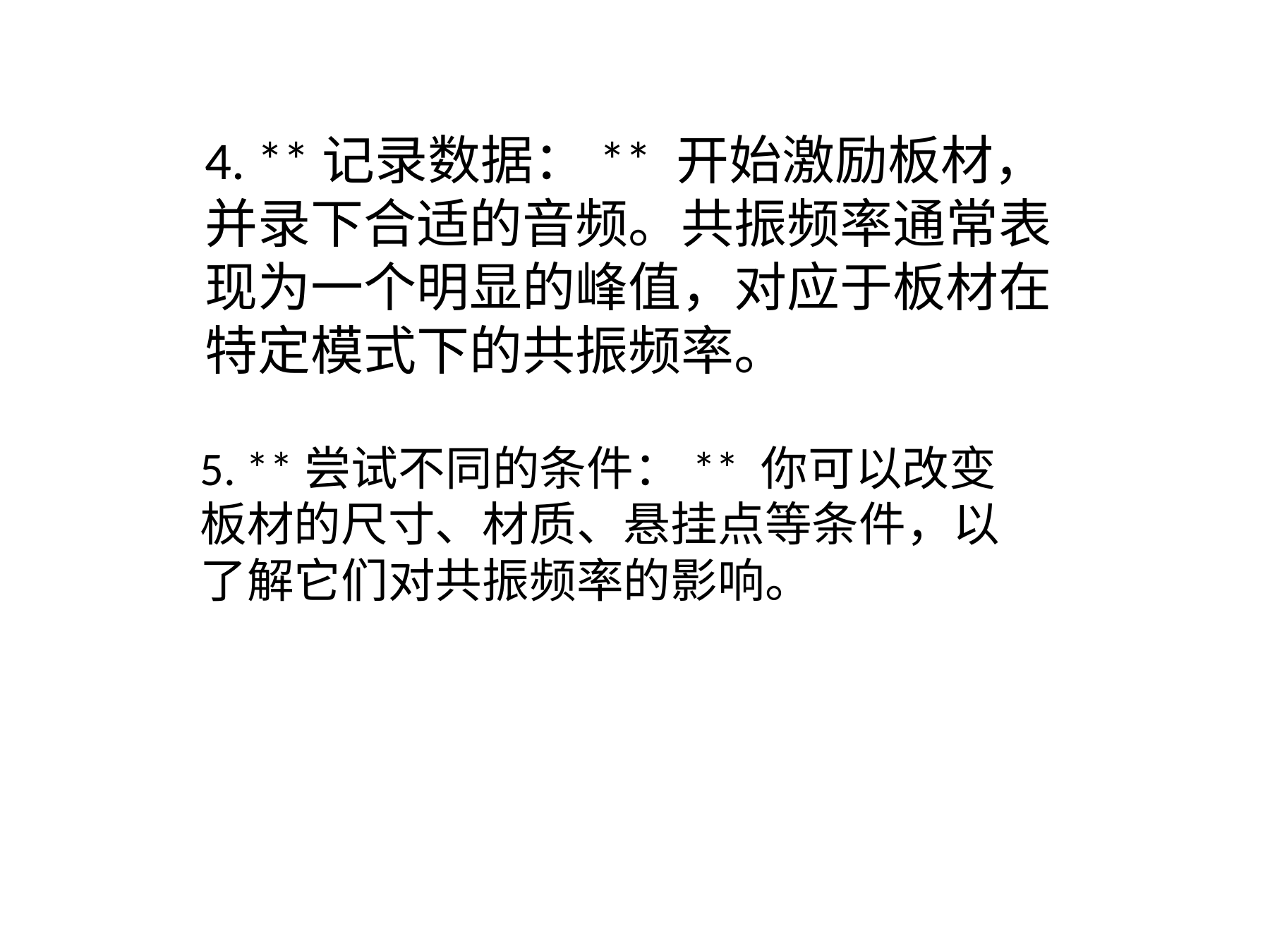

4. **记录数据：** 开始激励板材，并录下合适的音频。共振频率通常表现为一个明显的峰值，对应于板材在特定模式下的共振频率。
5. **尝试不同的条件：** 你可以改变板材的尺寸、材质、悬挂点等条件，以了解它们对共振频率的影响。